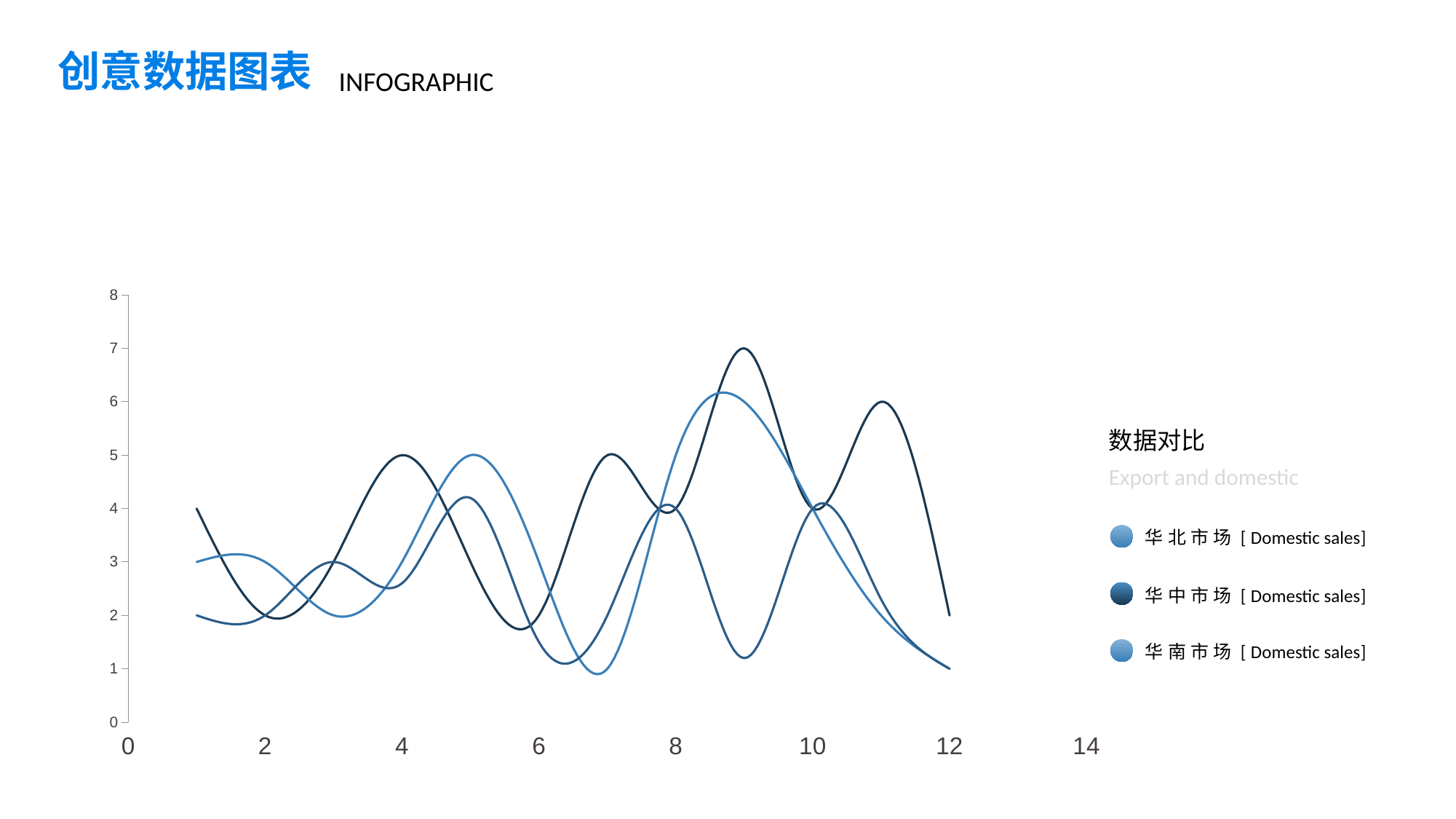

创意数据图表
INFOGRAPHIC

### Chart

| Category | Series 1 | Series 2 | Series 3 |
|---|---|---|---|
数据对比
Export and domestic
华北市场[Domestic sales]

华中市场[Domestic sales]

华南市场[Domestic sales]